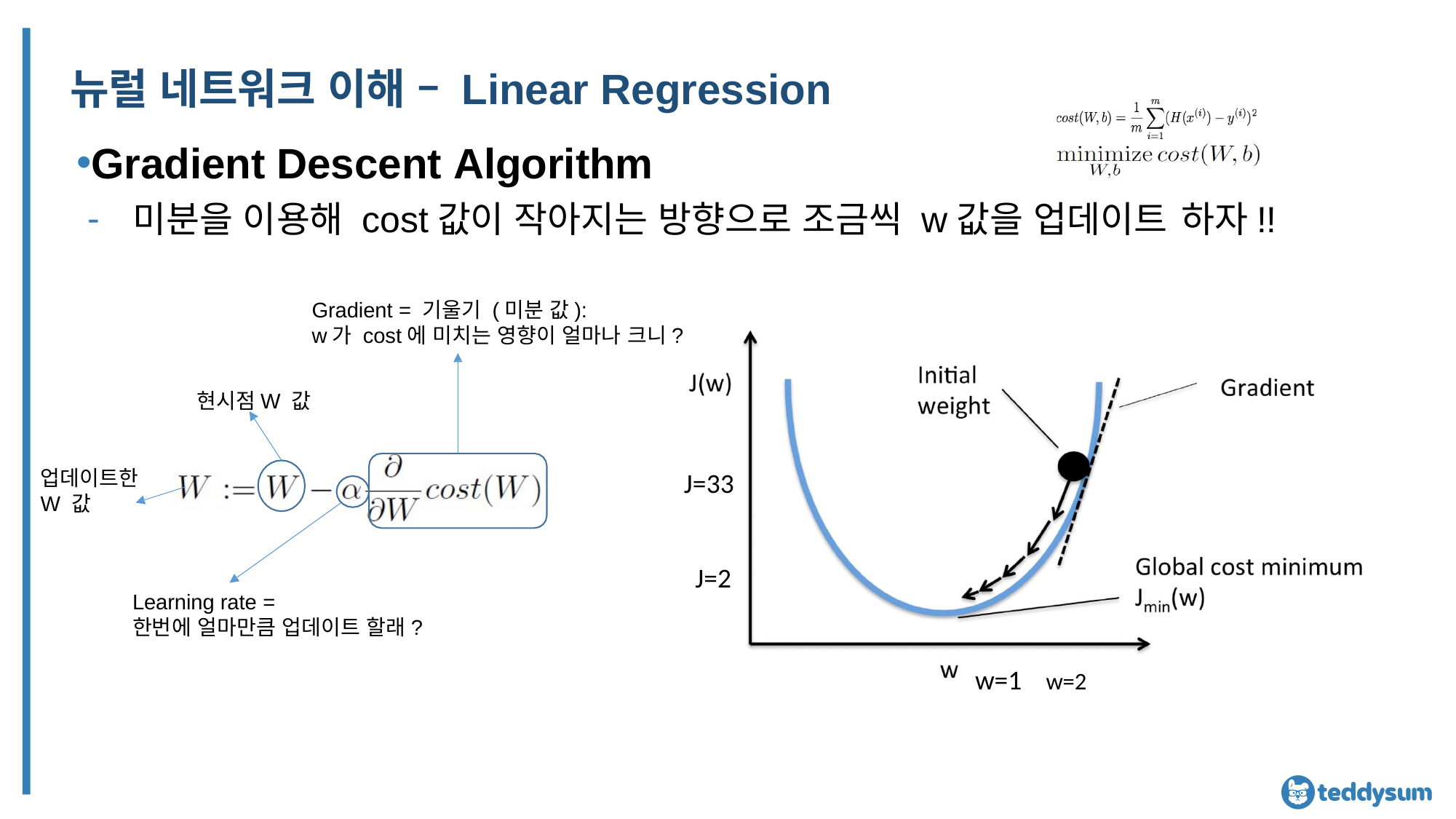

# 뉴럴 네트워크 이해 – Linear Regression

Gradient Descent Algorithm
미분을 이용해 cost값이 작아지는 방향으로 조금씩 w값을 업데이트 하자!!

Gradient = 기울기 (미분 값):
w가 cost에 미치는 영향이 얼마나 크니?

현시점W 값

업데이트한  W 값
J=33

J=2
Learning rate =
한번에 얼마만큼 업데이트 할래?
w=1	w=2